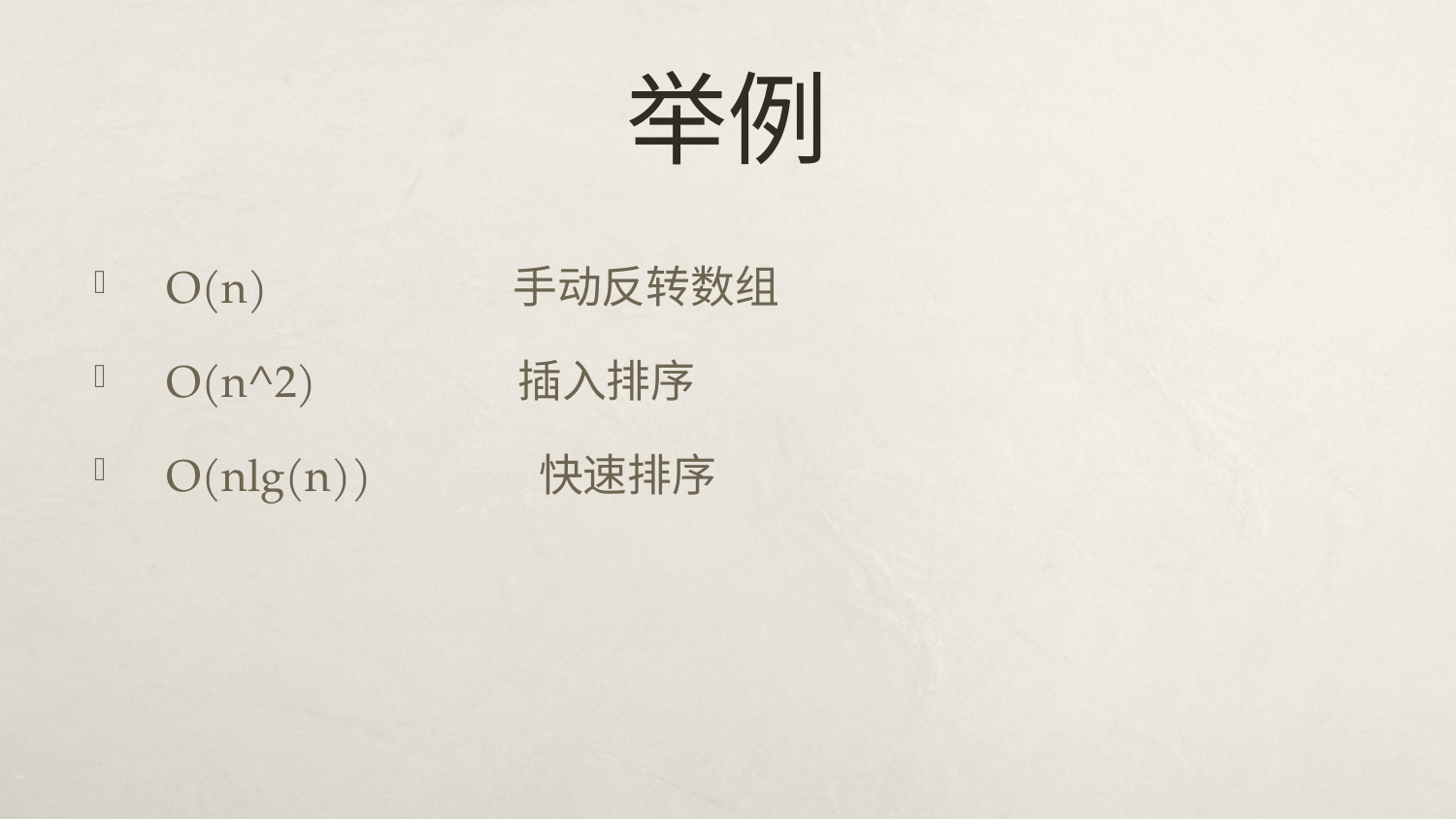

# 举例
O(n)                     手动反转数组
O(n^2)                 插入排序
O(nlg(n))              快速排序